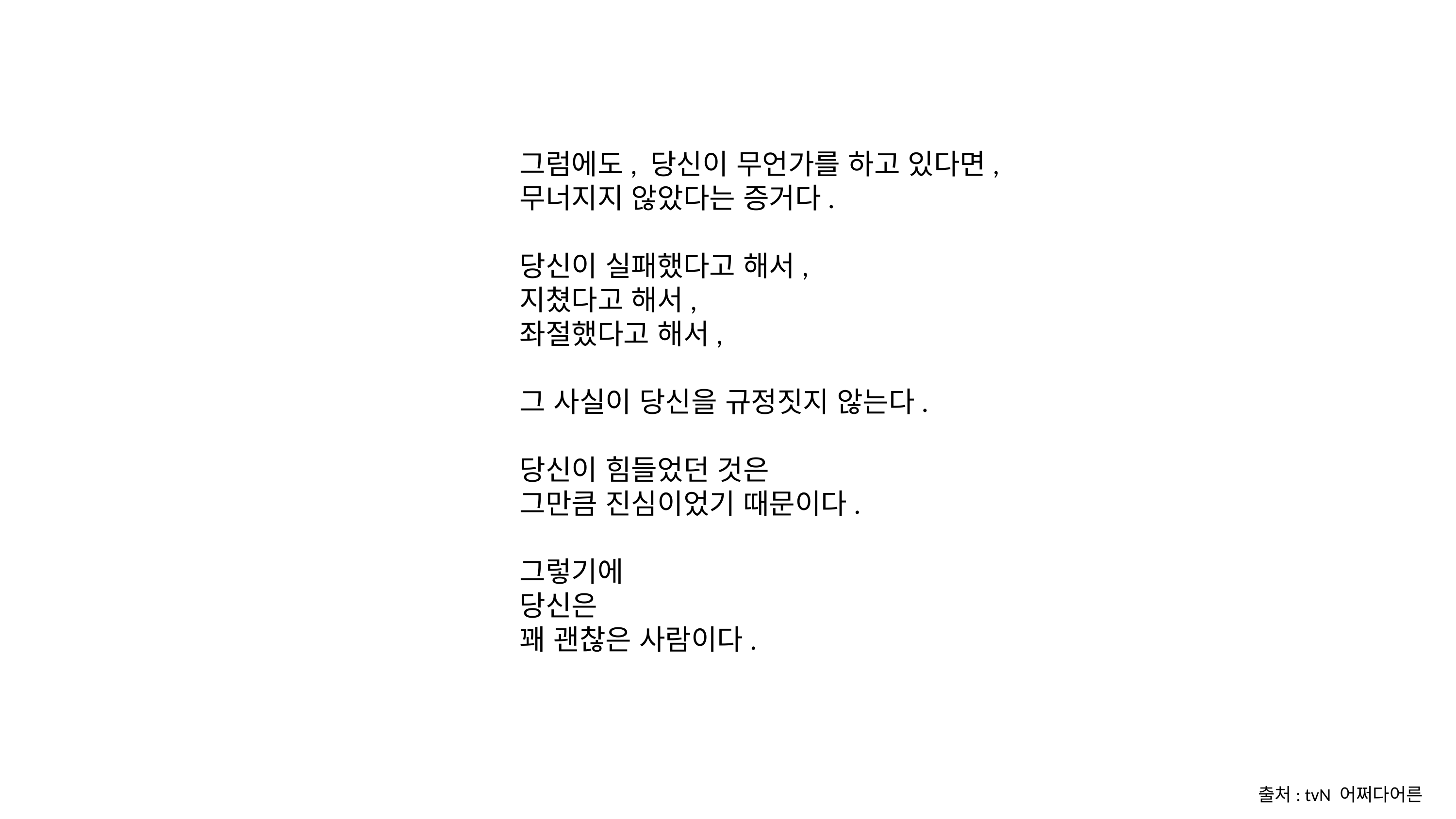

그럼에도, 당신이 무언가를 하고 있다면,
무너지지 않았다는 증거다.
당신이 실패했다고 해서,
지쳤다고 해서,
좌절했다고 해서,
그 사실이 당신을 규정짓지 않는다.
당신이 힘들었던 것은
그만큼 진심이었기 때문이다.
그렇기에
당신은
꽤 괜찮은 사람이다.
출처: tvN 어쩌다어른